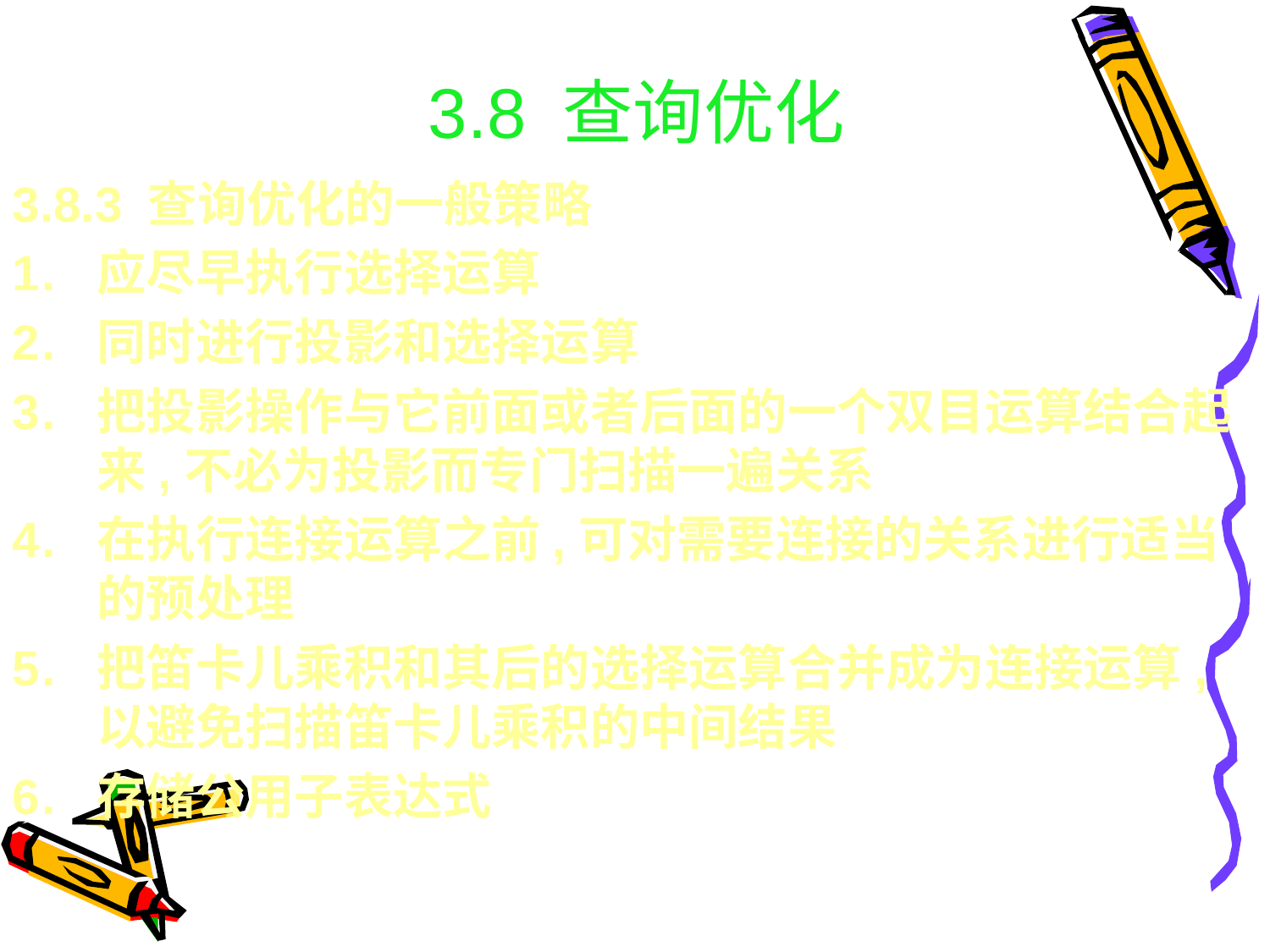

# 3.8 查询优化
3.8.3 查询优化的一般策略
应尽早执行选择运算
同时进行投影和选择运算
把投影操作与它前面或者后面的一个双目运算结合起来,不必为投影而专门扫描一遍关系
在执行连接运算之前,可对需要连接的关系进行适当的预处理
把笛卡儿乘积和其后的选择运算合并成为连接运算,以避免扫描笛卡儿乘积的中间结果
存储公用子表达式